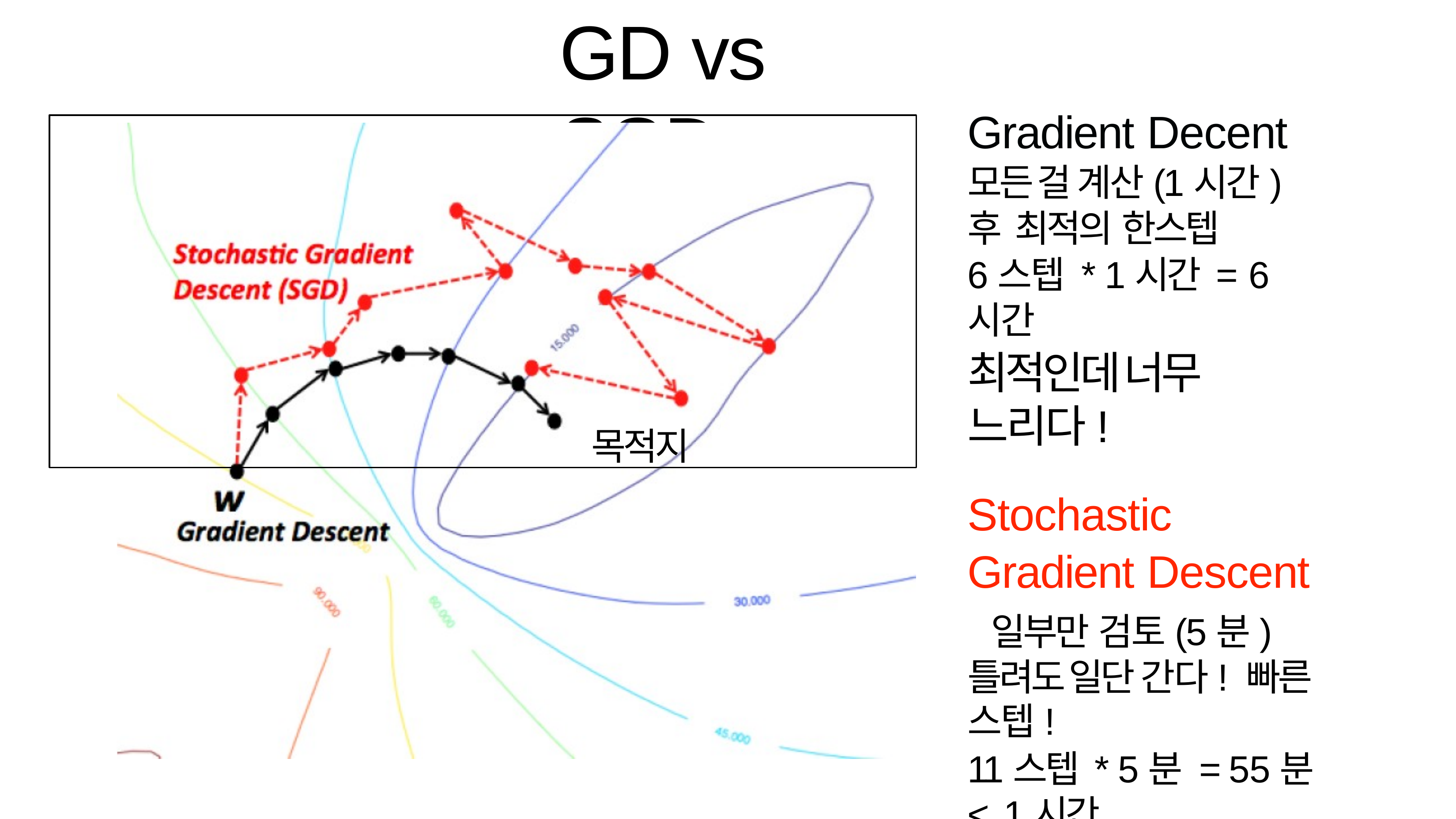

# GD vs SGD
Gradient Decent  모든 걸 계산(1시간)후  최적의 한스텝
6스텝 * 1시간 = 6시간
최적인데 너무 느리다!
Stochastic  Gradient Descent  일부만 검토(5분)
틀려도 일단 간다! 빠른 스텝!
11스텝 * 5분 = 55분 < 1시간
조금 헤매도 어쨌든 인근에  아주 빨리 갔다!

목적지